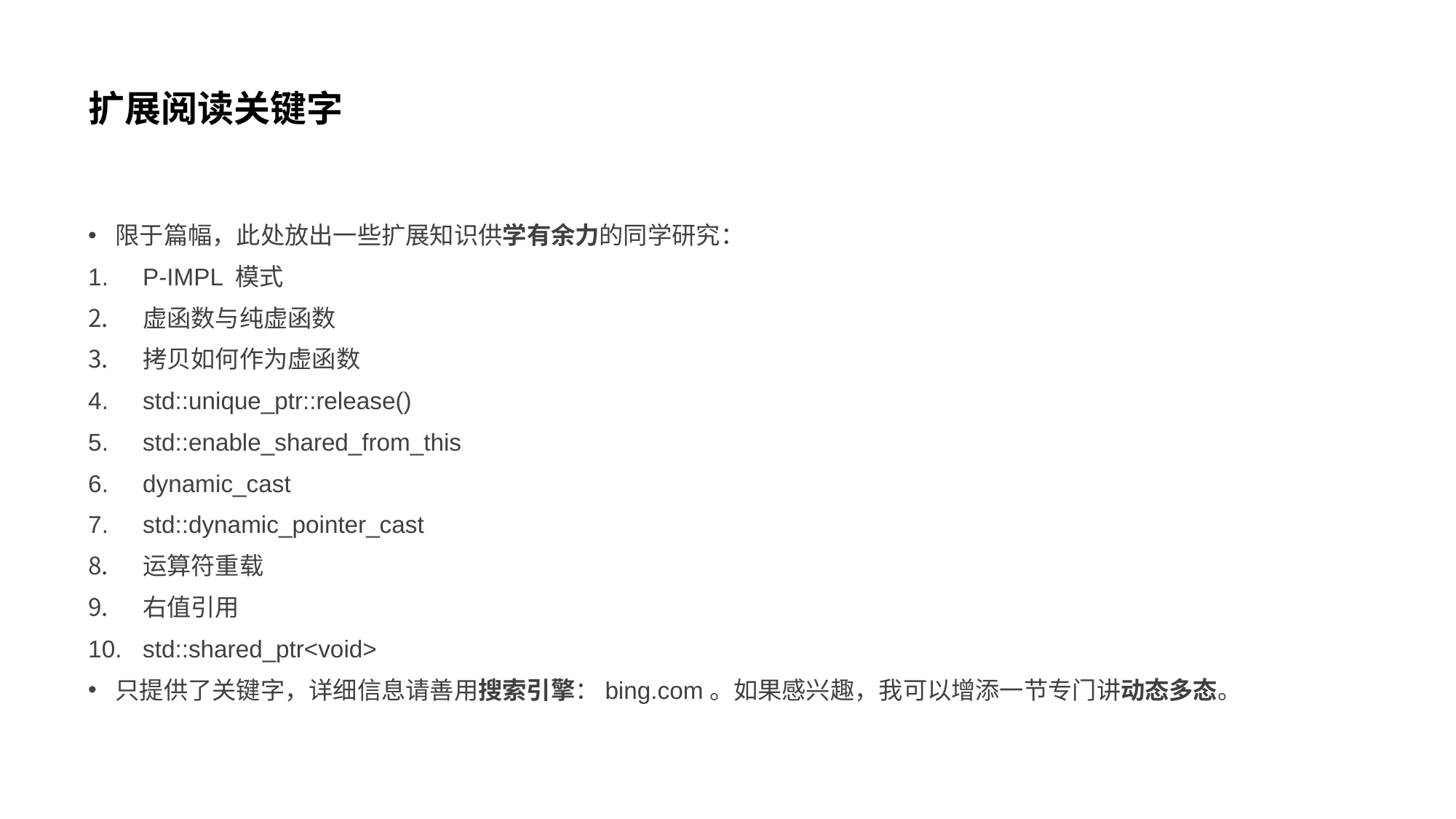

# 扩展阅读关键字
限于篇幅，此处放出一些扩展知识供学有余力的同学研究：
P-IMPL 模式
虚函数与纯虚函数
拷贝如何作为虚函数
std::unique_ptr::release()
std::enable_shared_from_this
dynamic_cast
std::dynamic_pointer_cast
运算符重载
右值引用
std::shared_ptr<void>
只提供了关键字，详细信息请善用搜索引擎：bing.com。如果感兴趣，我可以增添一节专门讲动态多态。